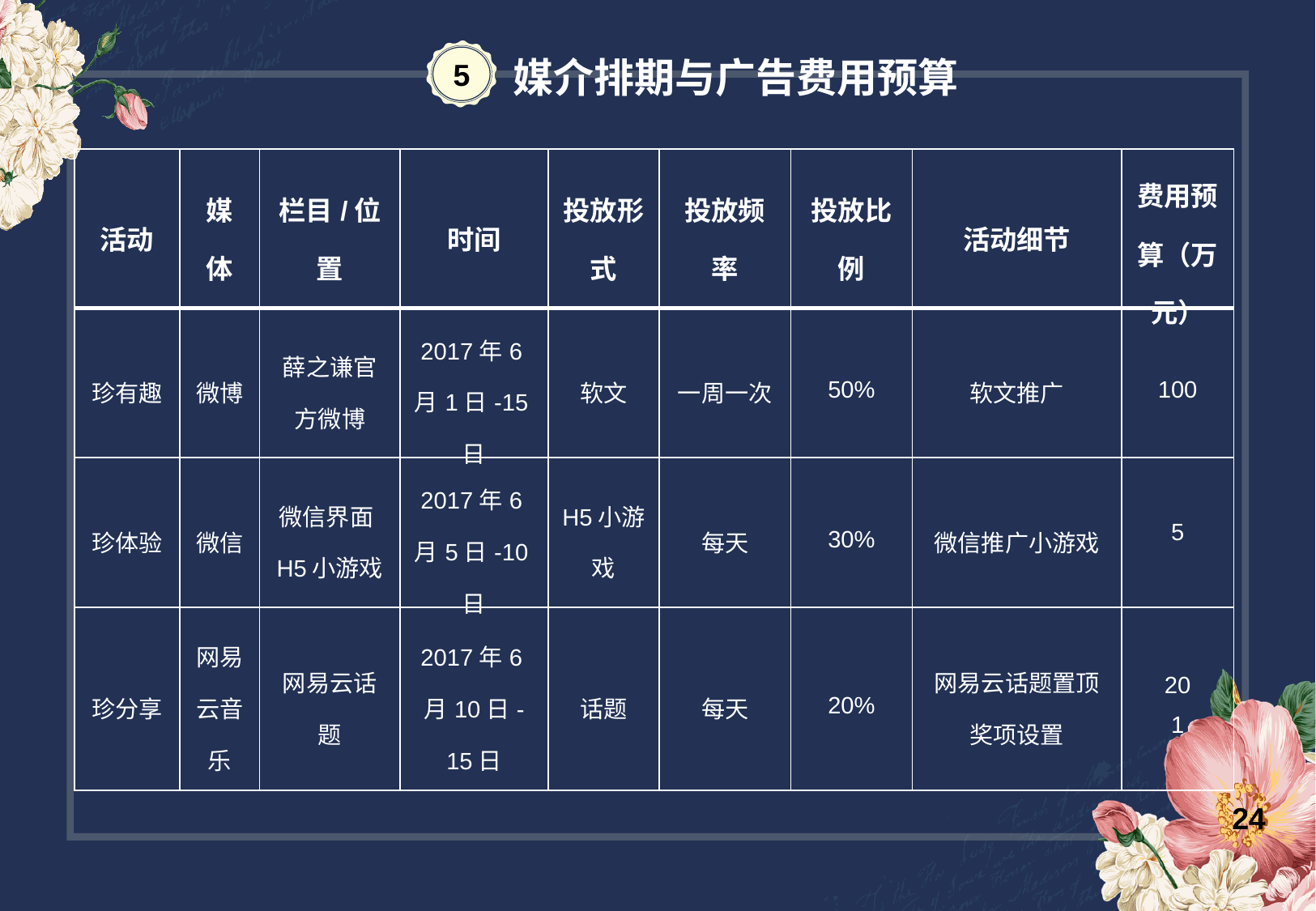

5

媒介排期与广告费用预算

| 活动 | 媒体 | 栏目/位置 | 时间 | 投放形式 | 投放频率 | 投放比例 | 活动细节 | 费用预算（万元） |
| --- | --- | --- | --- | --- | --- | --- | --- | --- |
| 珍有趣 | 微博 | 薛之谦官方微博 | 2017年6月1日-15日 | 软文 | 一周一次 | 50% | 软文推广 | 100 |
| 珍体验 | 微信 | 微信界面H5小游戏 | 2017年6月5日-10日 | H5小游戏 | 每天 | 30% | 微信推广小游戏 | 5 |
| 珍分享 | 网易云音乐 | 网易云话题 | 2017年6月10日-15日 | 话题 | 每天 | 20% | 网易云话题置顶 奖项设置 | 20 1 |
——米兰 昆德拉《生活在别处》
24